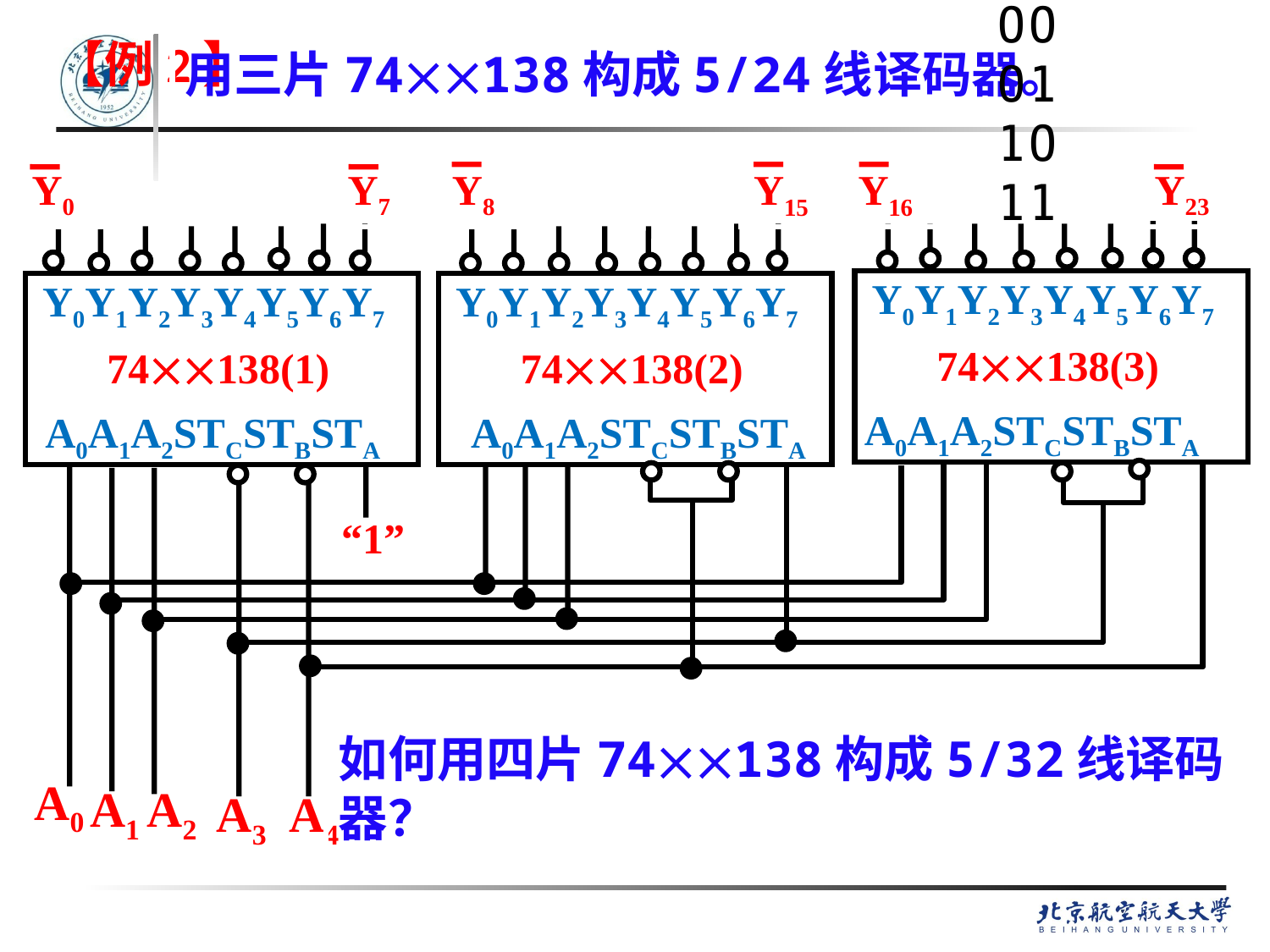

00
01
10
11
用三片74××138构成5/24线译码器。
# 【例2】
Y0
Y7
Y8
Y23
Y15
Y16

Y0Y1Y2Y3Y4Y5Y6Y7
Y0Y1Y2Y3Y4Y5Y6Y7
Y0Y1Y2Y3Y4Y5Y6Y7

74××138(3)
74××138(1)
74××138(2)
A0A1A2STCSTBSTA
A0A1A2STCSTBSTA
A0A1A2STCSTBSTA

A0
A1
A2

A3
A4

“1”
如何用四片74××138构成5/32线译码器？